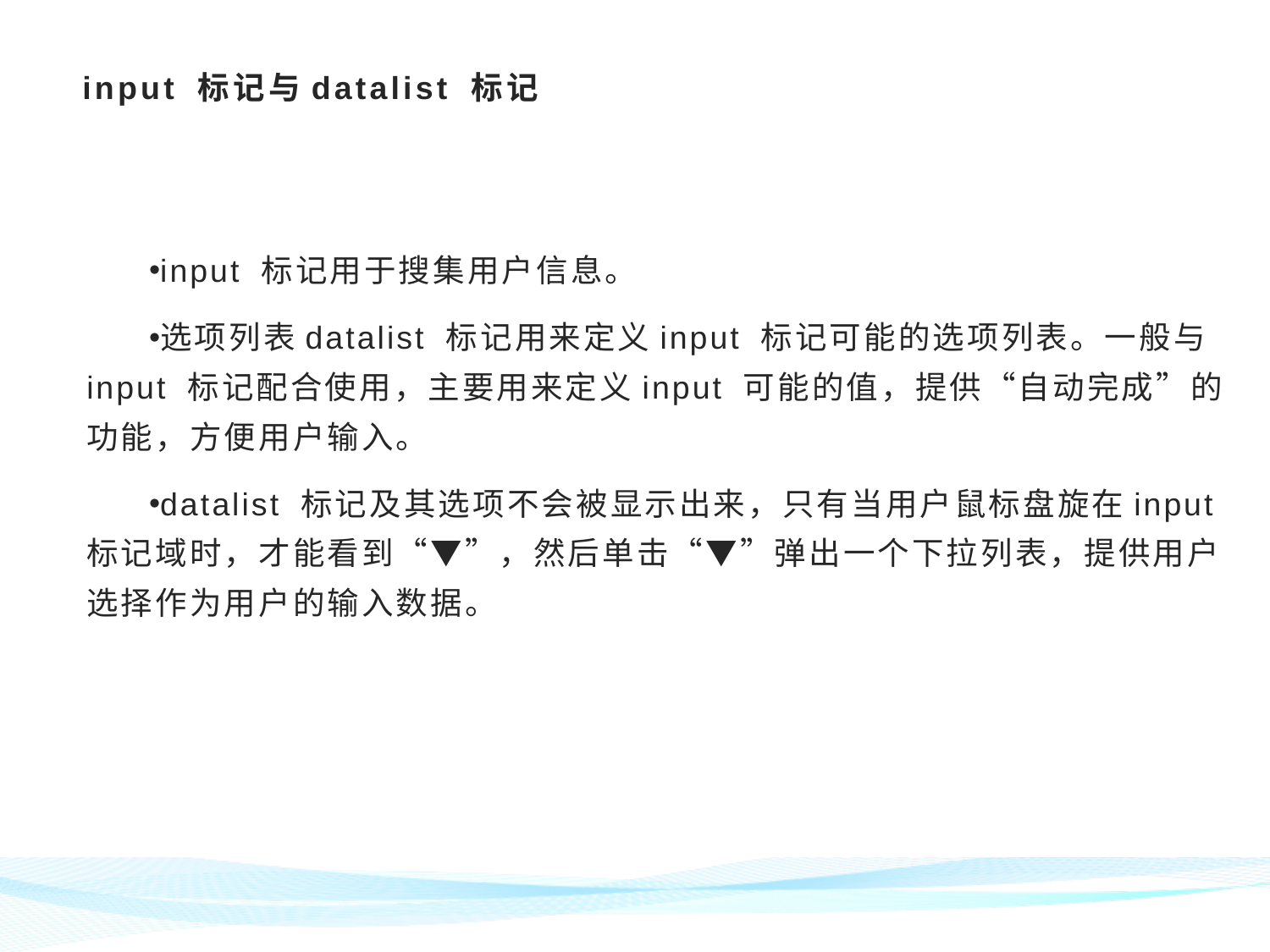

# input 标记与datalist 标记
input 标记用于搜集用户信息。
选项列表datalist 标记用来定义input 标记可能的选项列表。一般与input 标记配合使用，主要用来定义input 可能的值，提供“自动完成”的功能，方便用户输入。
datalist 标记及其选项不会被显示出来，只有当用户鼠标盘旋在input 标记域时，才能看到“▼”，然后单击“▼”弹出一个下拉列表，提供用户选择作为用户的输入数据。